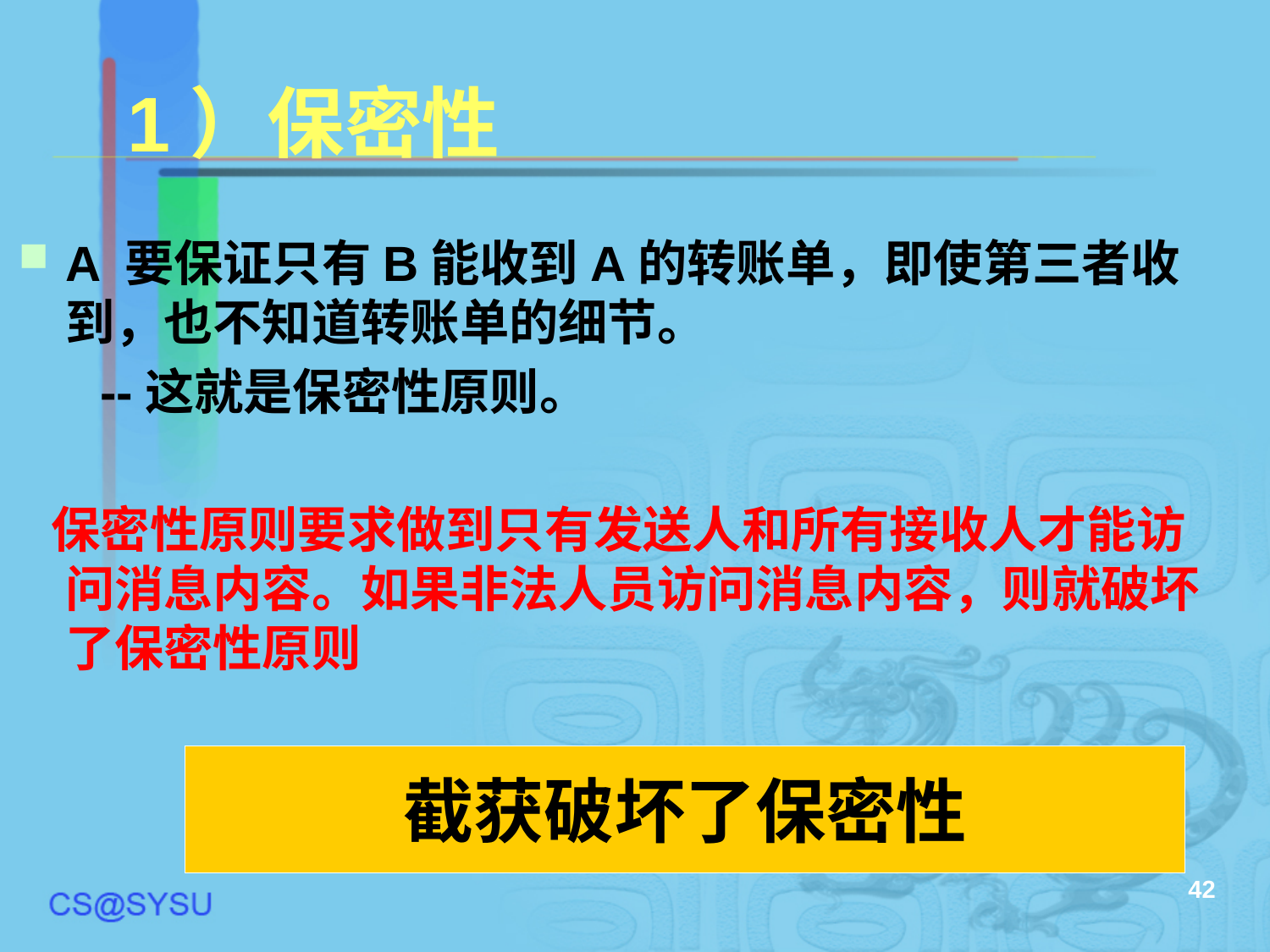

# 1）保密性
A 要保证只有B能收到A的转账单，即使第三者收到，也不知道转账单的细节。
      --这就是保密性原则。

  保密性原则要求做到只有发送人和所有接收人才能访问消息内容。如果非法人员访问消息内容，则就破坏了保密性原则

截获破坏了保密性

42
42